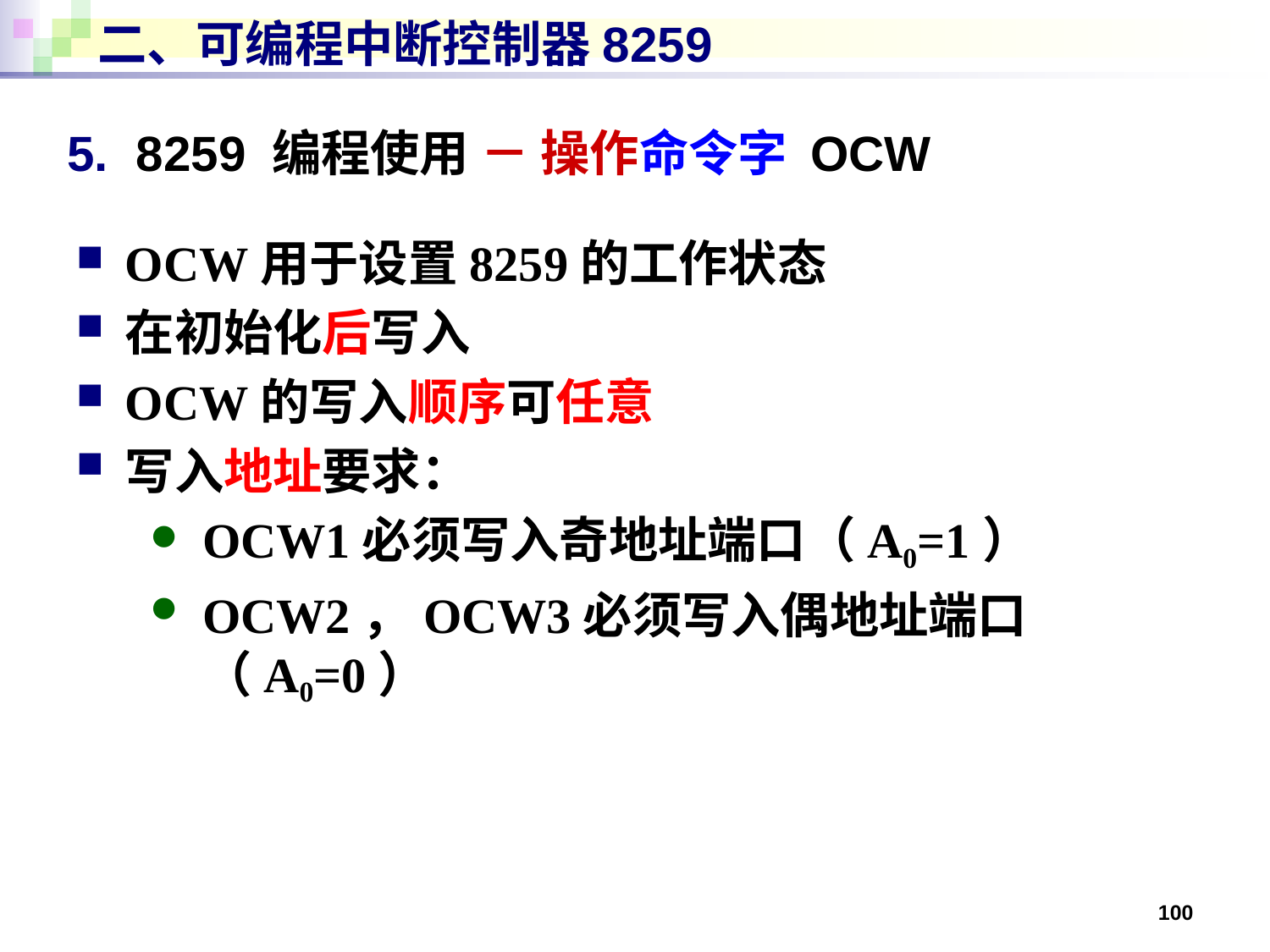

# 二、可编程中断控制器8259
5.  8259 编程使用 － 操作命令字 OCW
OCW用于设置8259的工作状态
在初始化后写入
OCW的写入顺序可任意
写入地址要求：
OCW1必须写入奇地址端口（A0=1）
OCW2，OCW3必须写入偶地址端口（A0=0）
100